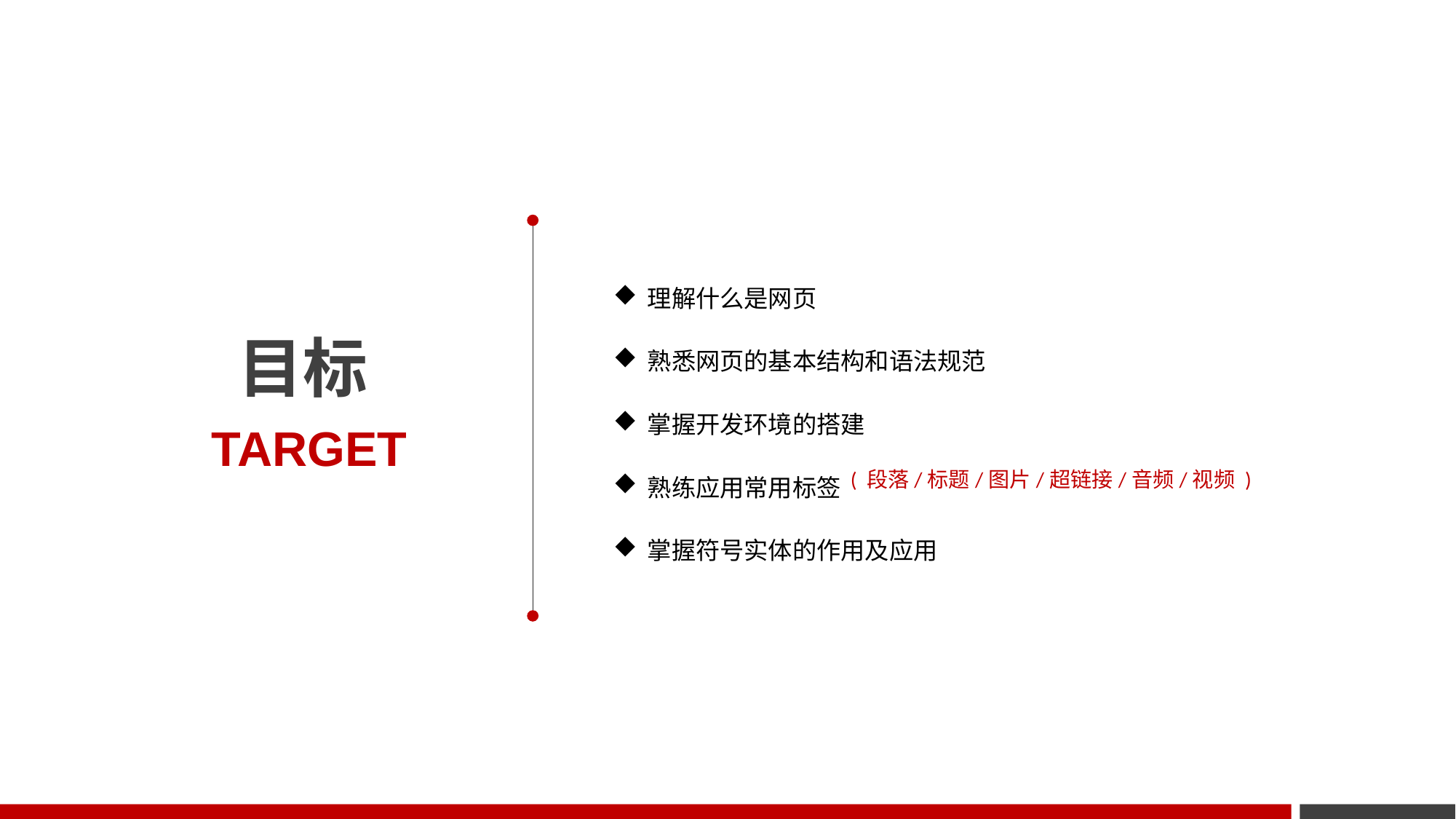

理解什么是网页
熟悉网页的基本结构和语法规范
掌握开发环境的搭建
熟练应用常用标签
掌握符号实体的作用及应用
( 段落/标题/图片/超链接/音频/视频 )